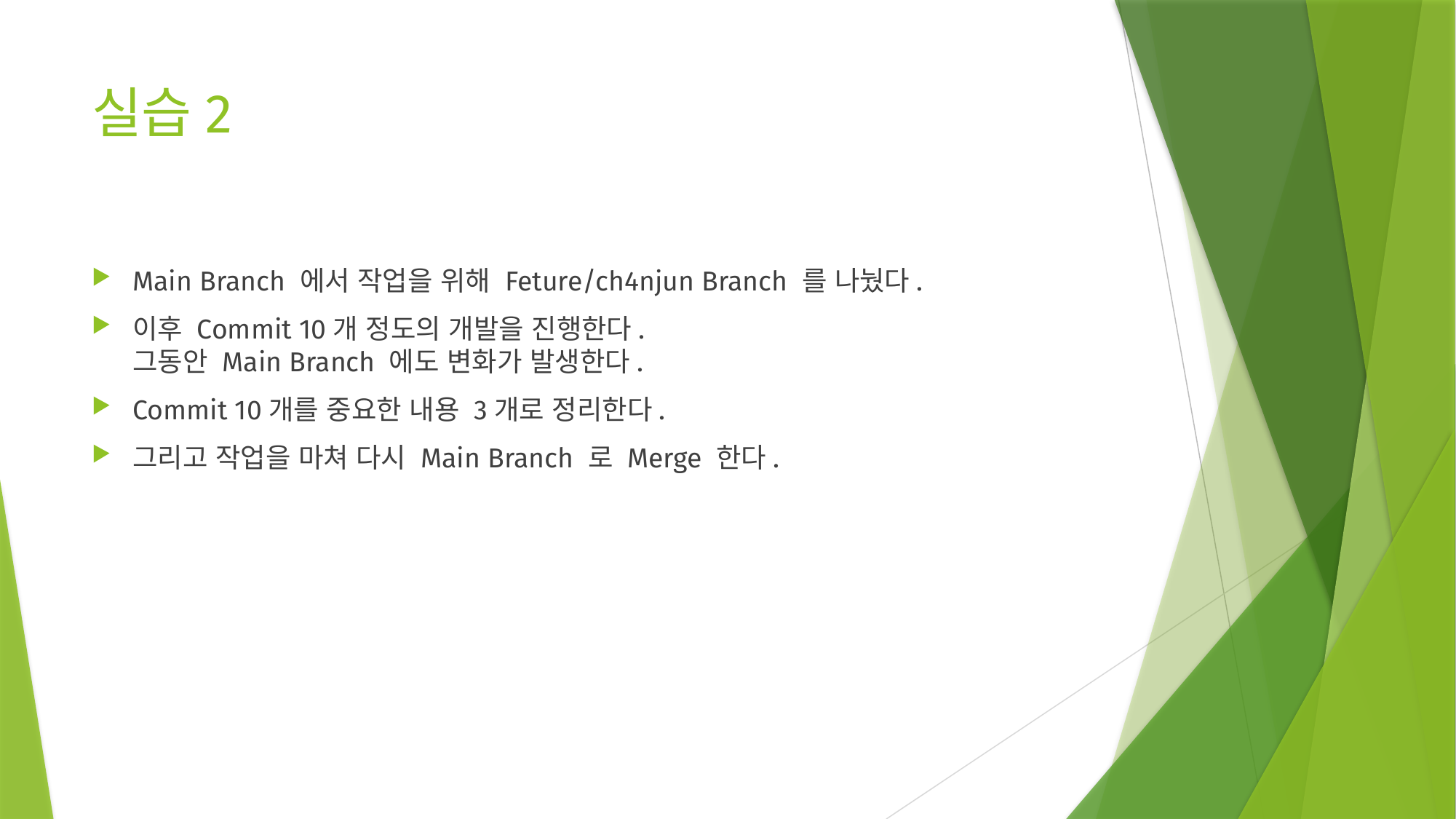

# 실습2
Main Branch 에서 작업을 위해 Feture/ch4njun Branch 를 나눴다.
이후 Commit 10개 정도의 개발을 진행한다.
그동안 Main Branch 에도 변화가 발생한다.
Commit 10개를 중요한 내용 3개로 정리한다.
그리고 작업을 마쳐 다시 Main Branch 로 Merge 한다.